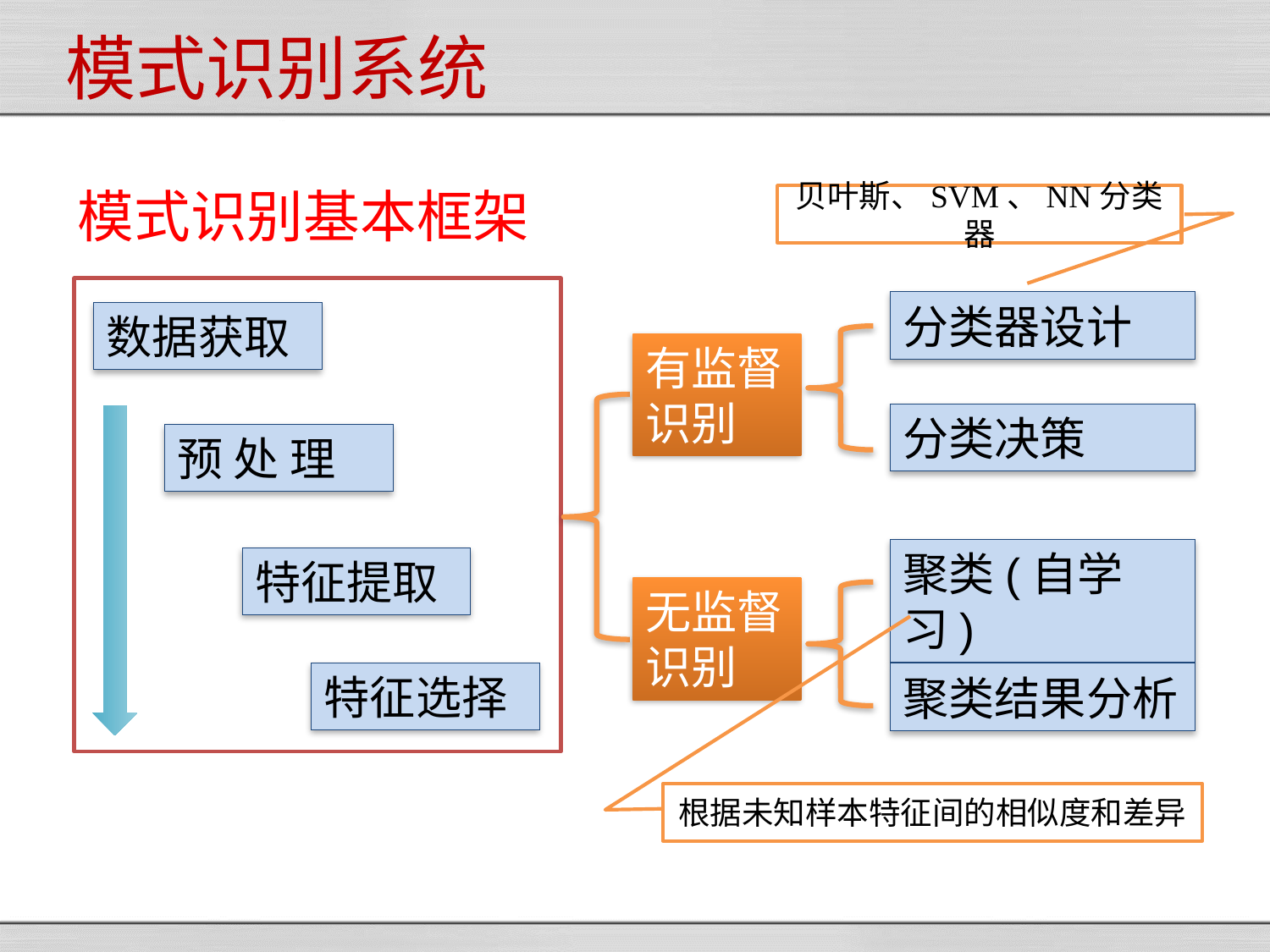

模式识别系统
模式识别基本框架
贝叶斯、SVM、NN分类器

分类器设计
数据获取

有监督
识别

分类决策
预 处 理
聚类(自学习)

特征提取
无监督识别

特征选择
聚类结果分析
根据未知样本特征间的相似度和差异